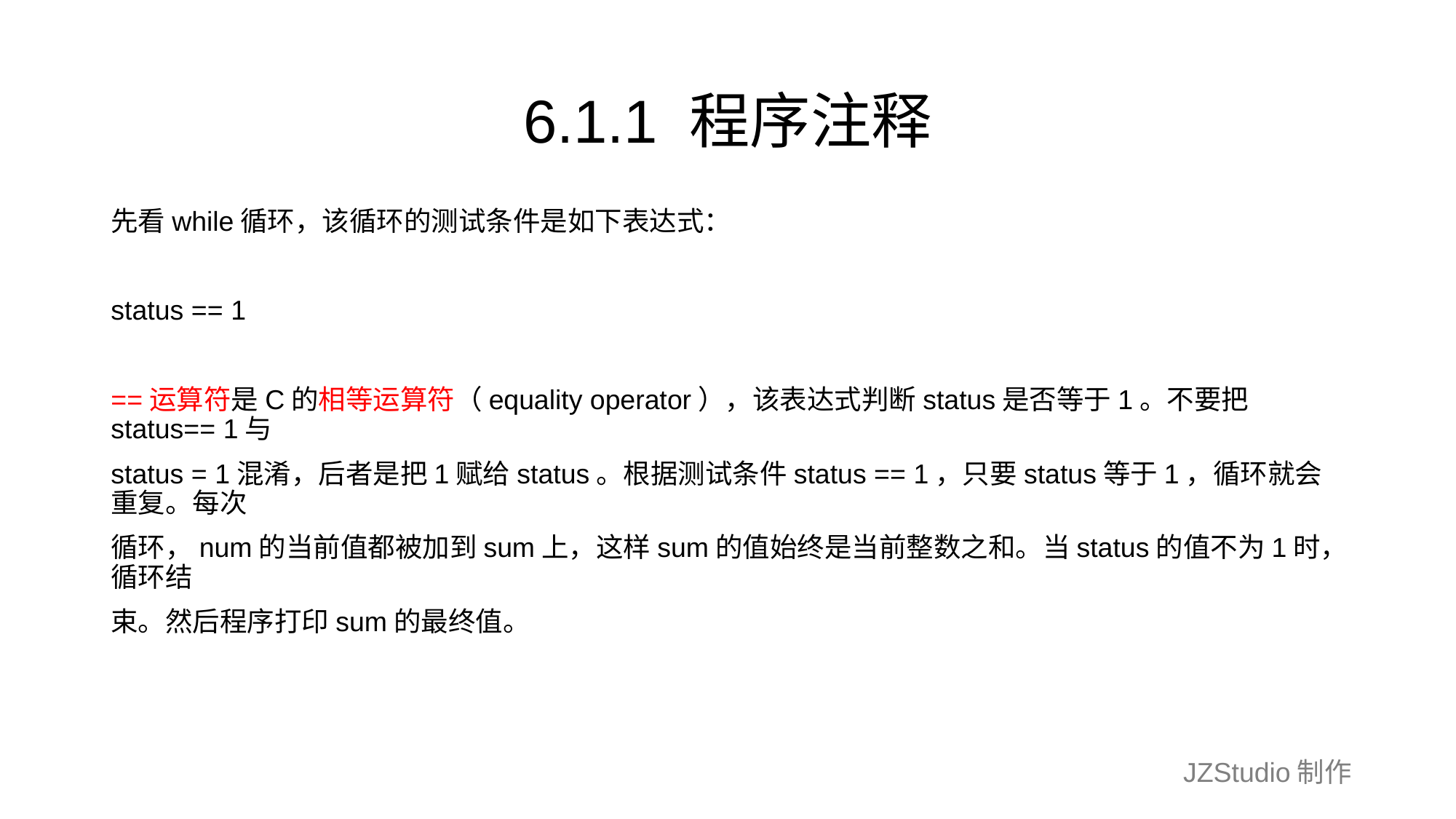

# 6.1.1 程序注释
先看while循环，该循环的测试条件是如下表达式：

status == 1

==运算符是C的相等运算符（equality operator），该表达式判断status是否等于1。不要把status== 1与
status = 1混淆，后者是把1赋给status。根据测试条件status == 1，只要status等于1，循环就会重复。每次
循环，num的当前值都被加到sum上，这样sum的值始终是当前整数之和。当status的值不为1时，循环结
束。然后程序打印sum的最终值。